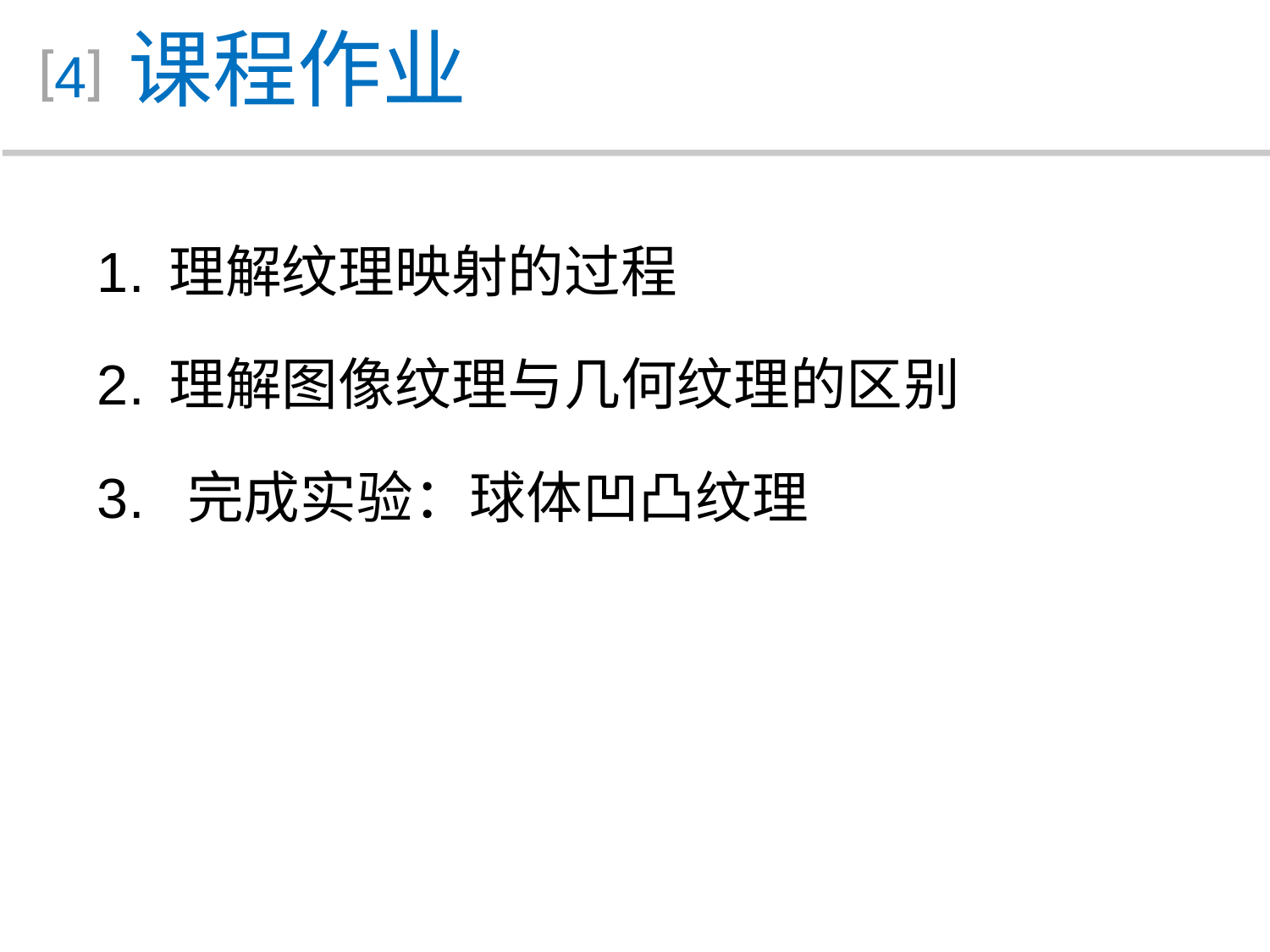

课程作业
4

理解纹理映射的过程
理解图像纹理与几何纹理的区别
 完成实验：球体凹凸纹理